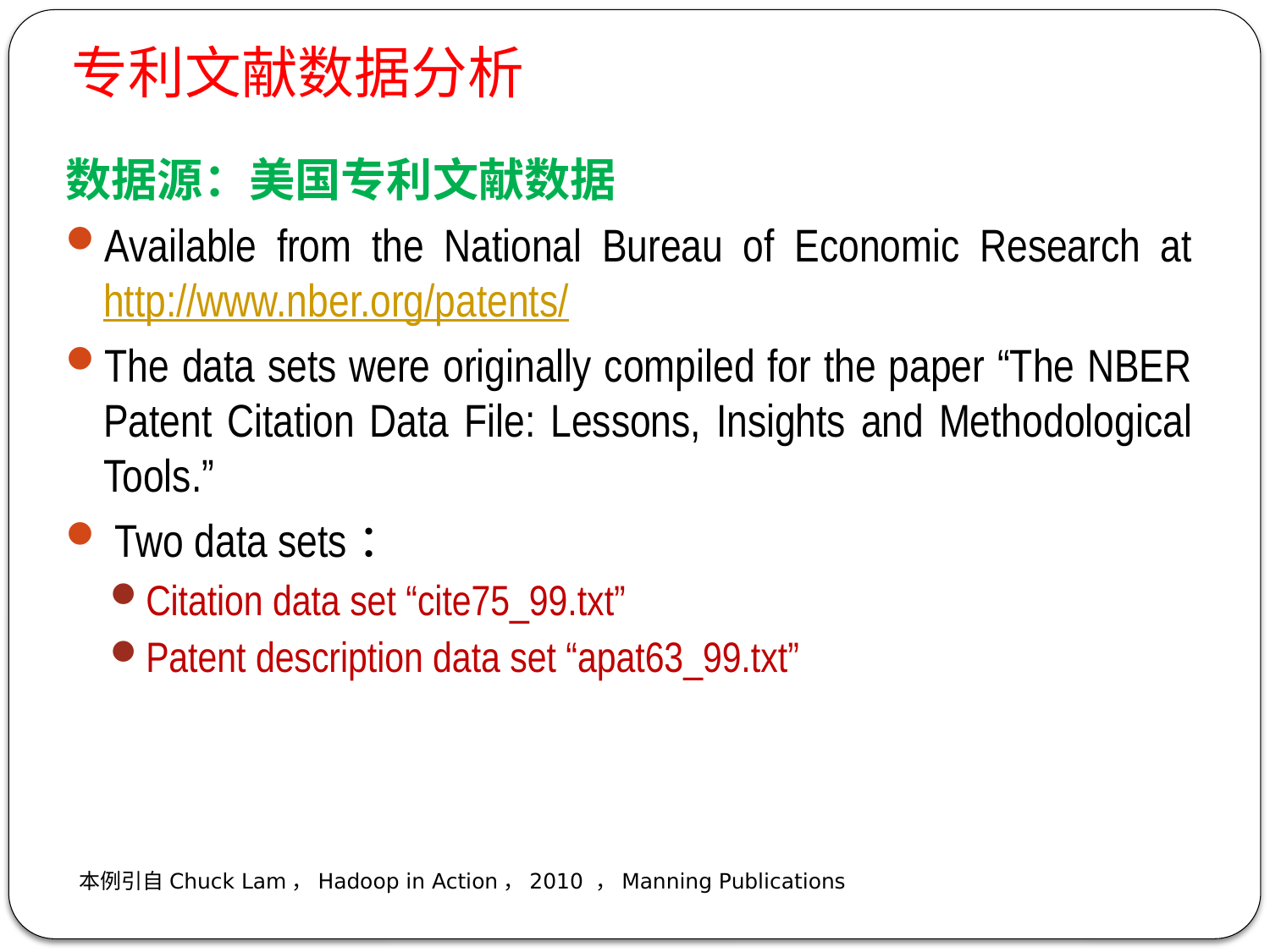

# 专利文献数据分析
数据源：美国专利文献数据
Available from the National Bureau of Economic Research at http://www.nber.org/patents/
The data sets were originally compiled for the paper “The NBER Patent Citation Data File: Lessons, Insights and Methodological Tools.”
 Two data sets：
Citation data set “cite75_99.txt”
Patent description data set “apat63_99.txt”
本例引自Chuck Lam，Hadoop in Action，2010 ，Manning Publications